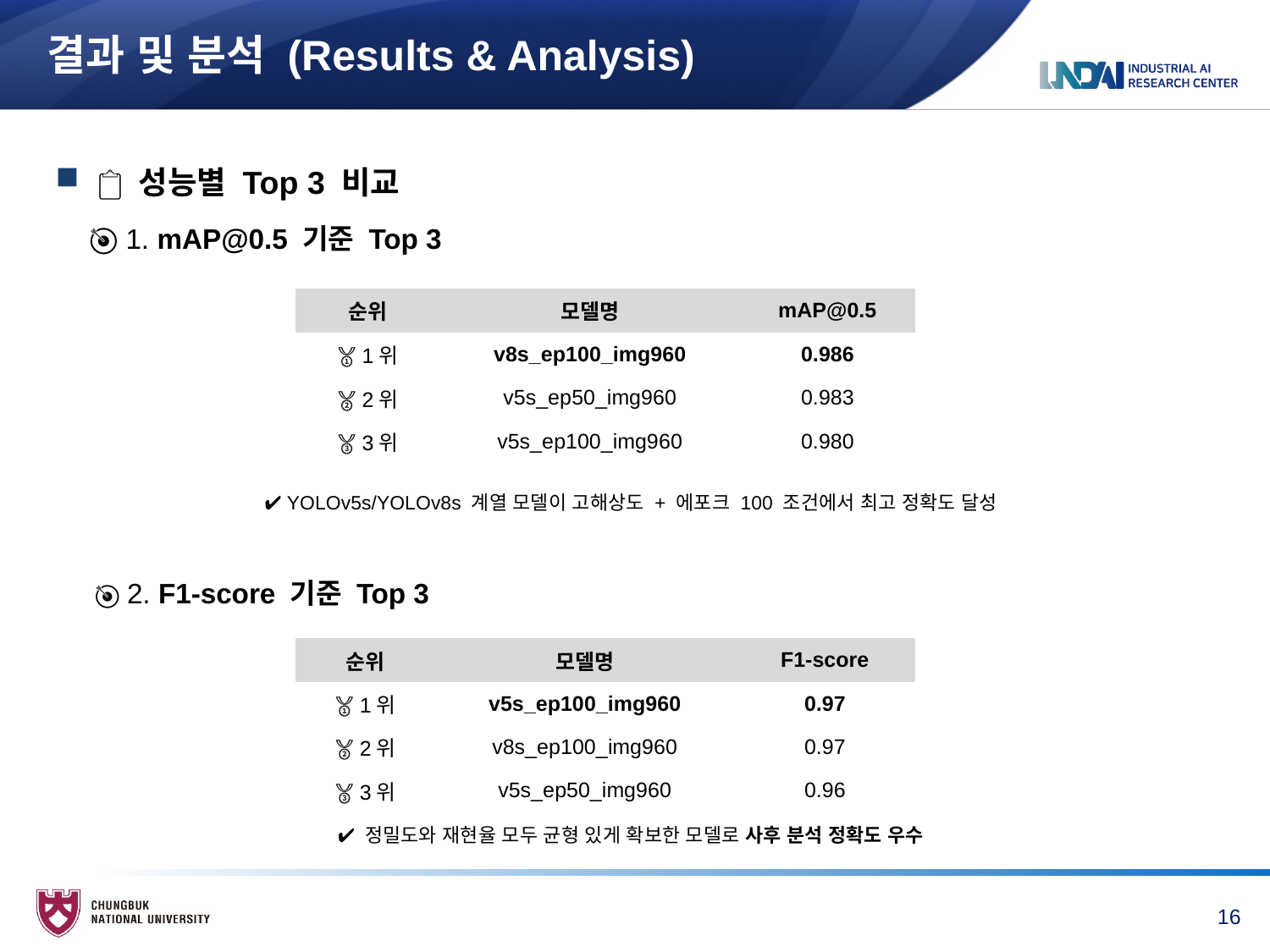

# 결과 및 분석 (Results & Analysis)
 📋 성능별 Top 3 비교
🎯 1. mAP@0.5 기준 Top 3

✔️ YOLOv5s/YOLOv8s 계열 모델이 고해상도 + 에포크 100 조건에서 최고 정확도 달성

 🎯 2. F1-score 기준 Top 3

✔️ 정밀도와 재현율 모두 균형 있게 확보한 모델로 사후 분석 정확도 우수

| 순위 | 모델명 | mAP@0.5 |
| --- | --- | --- |
| 🥇 1위 | v8s\_ep100\_img960 | 0.986 |
| 🥈 2위 | v5s\_ep50\_img960 | 0.983 |
| 🥉 3위 | v5s\_ep100\_img960 | 0.980 |
| 순위 | 모델명 | F1-score |
| --- | --- | --- |
| 🥇 1위 | v5s\_ep100\_img960 | 0.97 |
| 🥈 2위 | v8s\_ep100\_img960 | 0.97 |
| 🥉 3위 | v5s\_ep50\_img960 | 0.96 |